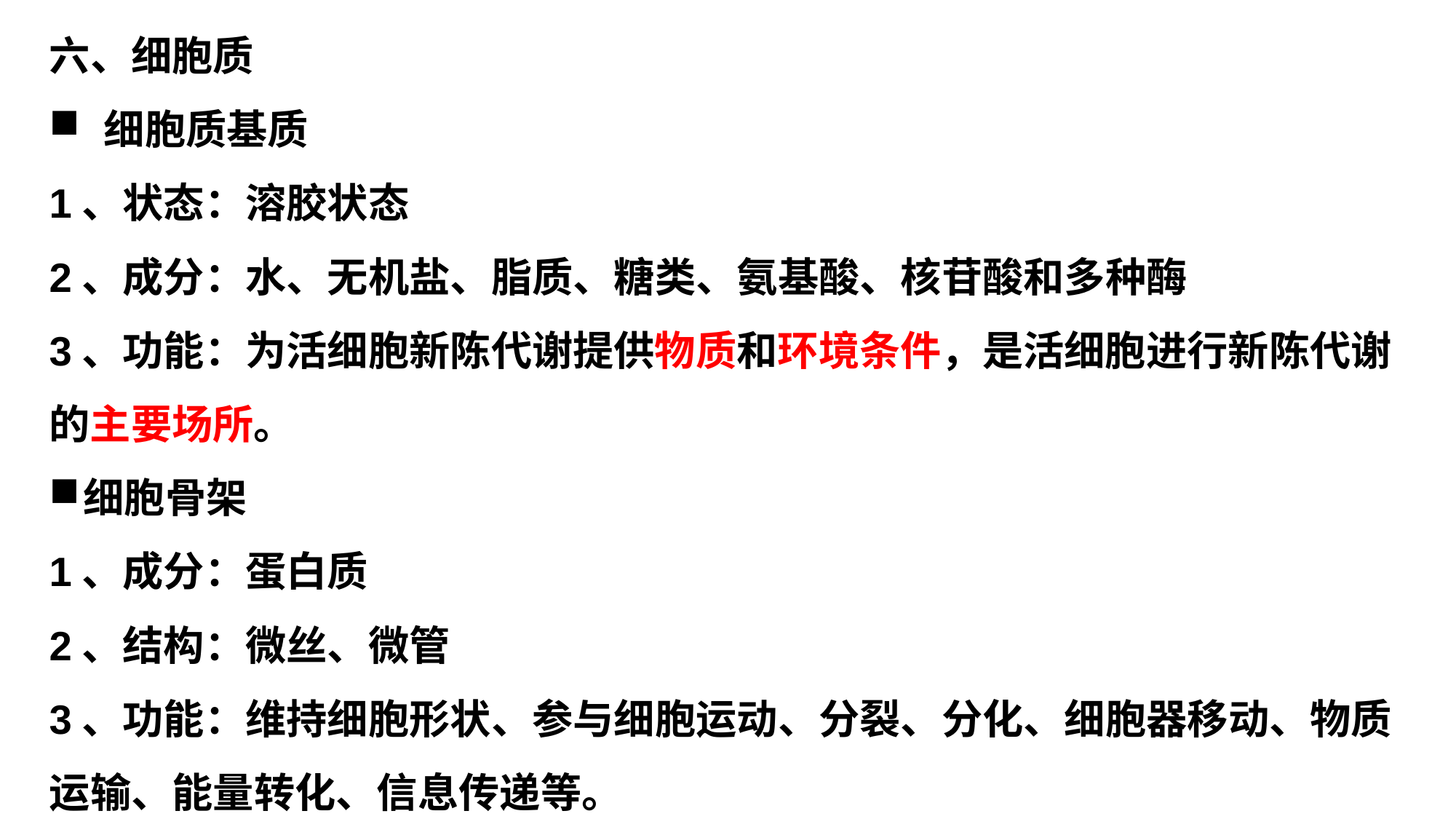

六、细胞质
细胞质基质
1、状态：溶胶状态
2、成分：水、无机盐、脂质、糖类、氨基酸、核苷酸和多种酶
3、功能：为活细胞新陈代谢提供物质和环境条件，是活细胞进行新陈代谢的主要场所。
细胞骨架
1、成分：蛋白质
2、结构：微丝、微管
3、功能：维持细胞形状、参与细胞运动、分裂、分化、细胞器移动、物质运输、能量转化、信息传递等。